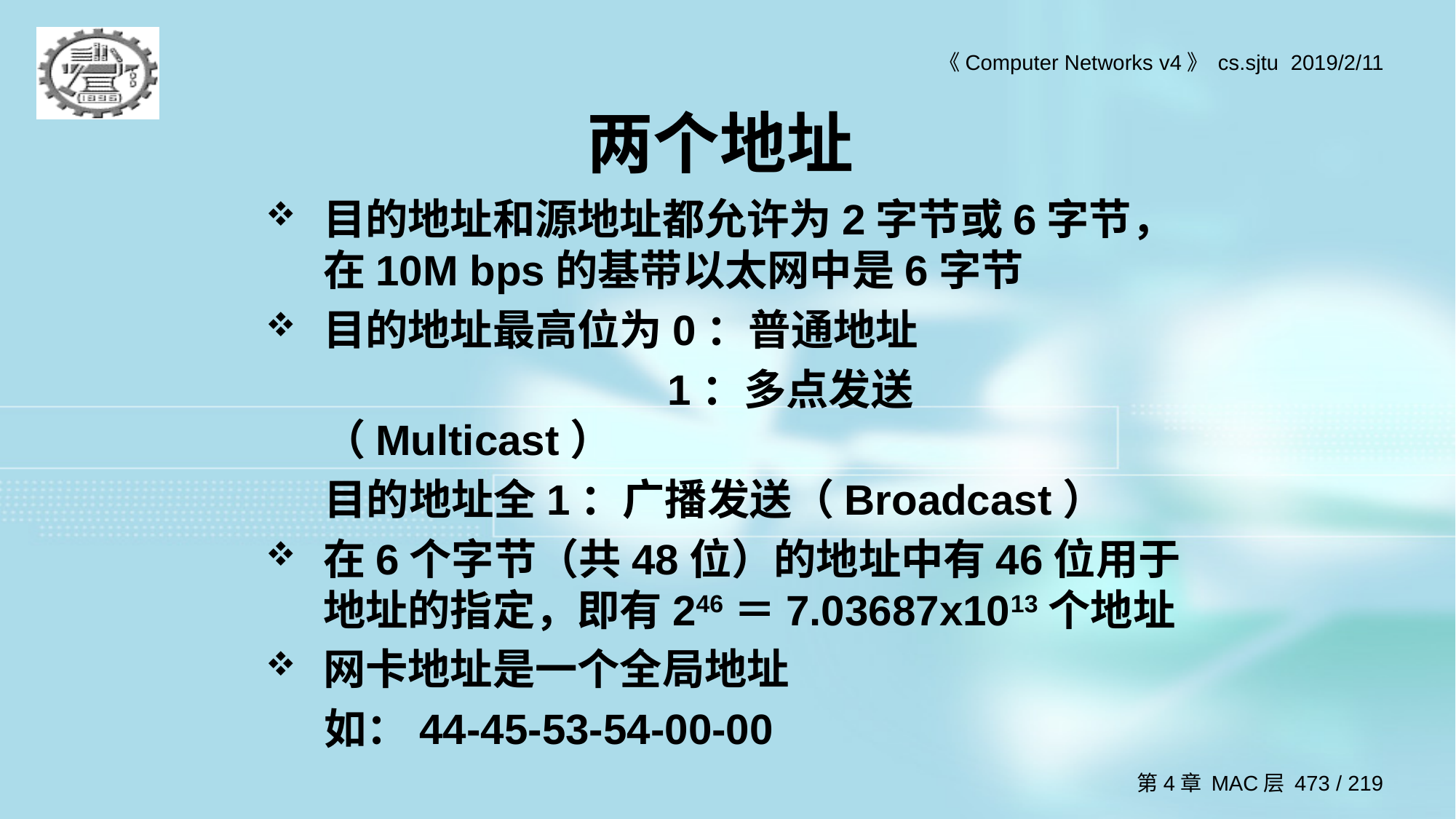

# 两个地址
目的地址和源地址都允许为2字节或6字节，在10M bps的基带以太网中是6字节
目的地址最高位为0：普通地址
                                  1：多点发送（Multicast）
     目的地址全1：广播发送（Broadcast）
在6个字节（共48位）的地址中有46位用于地址的指定，即有246＝7.03687x1013个地址
网卡地址是一个全局地址
     如：44-45-53-54-00-00